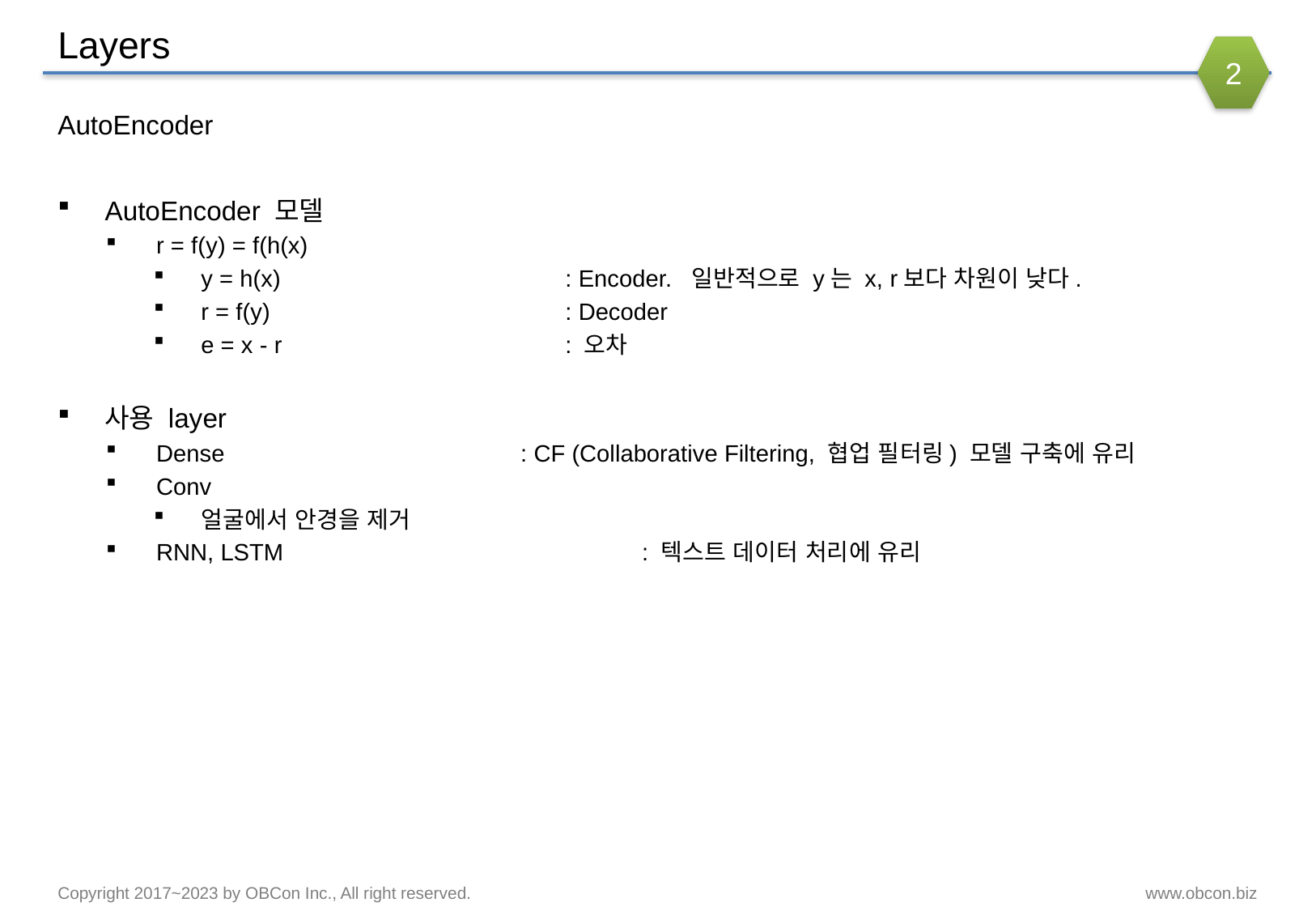

# Layers
2
AutoEncoder
AutoEncoder 모델
r = f(y) = f(h(x)
y = h(x)			: Encoder.  일반적으로 y는 x, r보다 차원이 낮다.
r = f(y)			: Decoder
e = x - r			: 오차

사용 layer
Dense			: CF (Collaborative Filtering, 협업 필터링) 모델 구축에 유리
Conv
얼굴에서 안경을 제거
RNN, LSTM			: 텍스트 데이터 처리에 유리